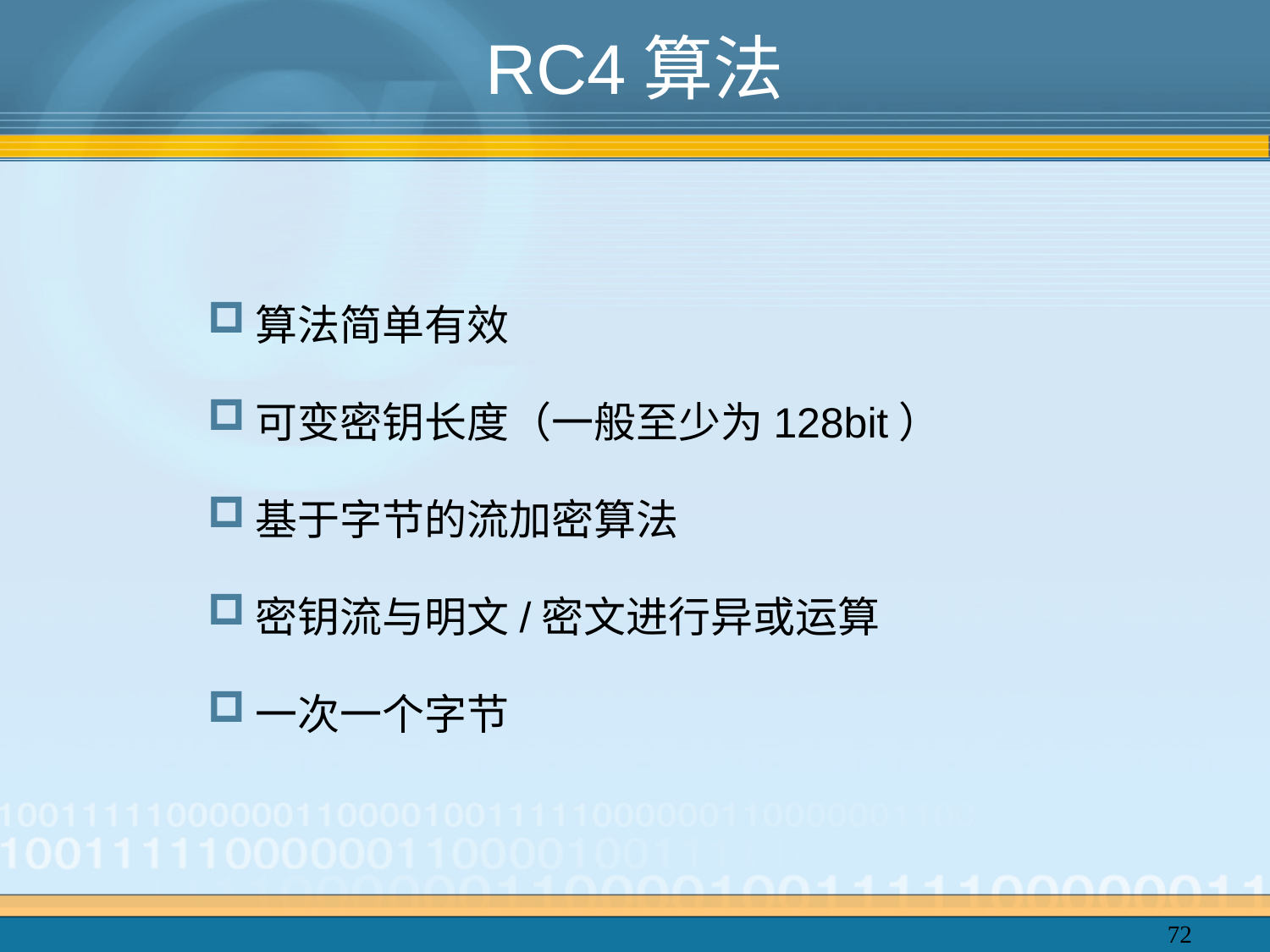

# RC4算法
算法简单有效
可变密钥长度（一般至少为128bit）
基于字节的流加密算法
密钥流与明文/密文进行异或运算
一次一个字节

72